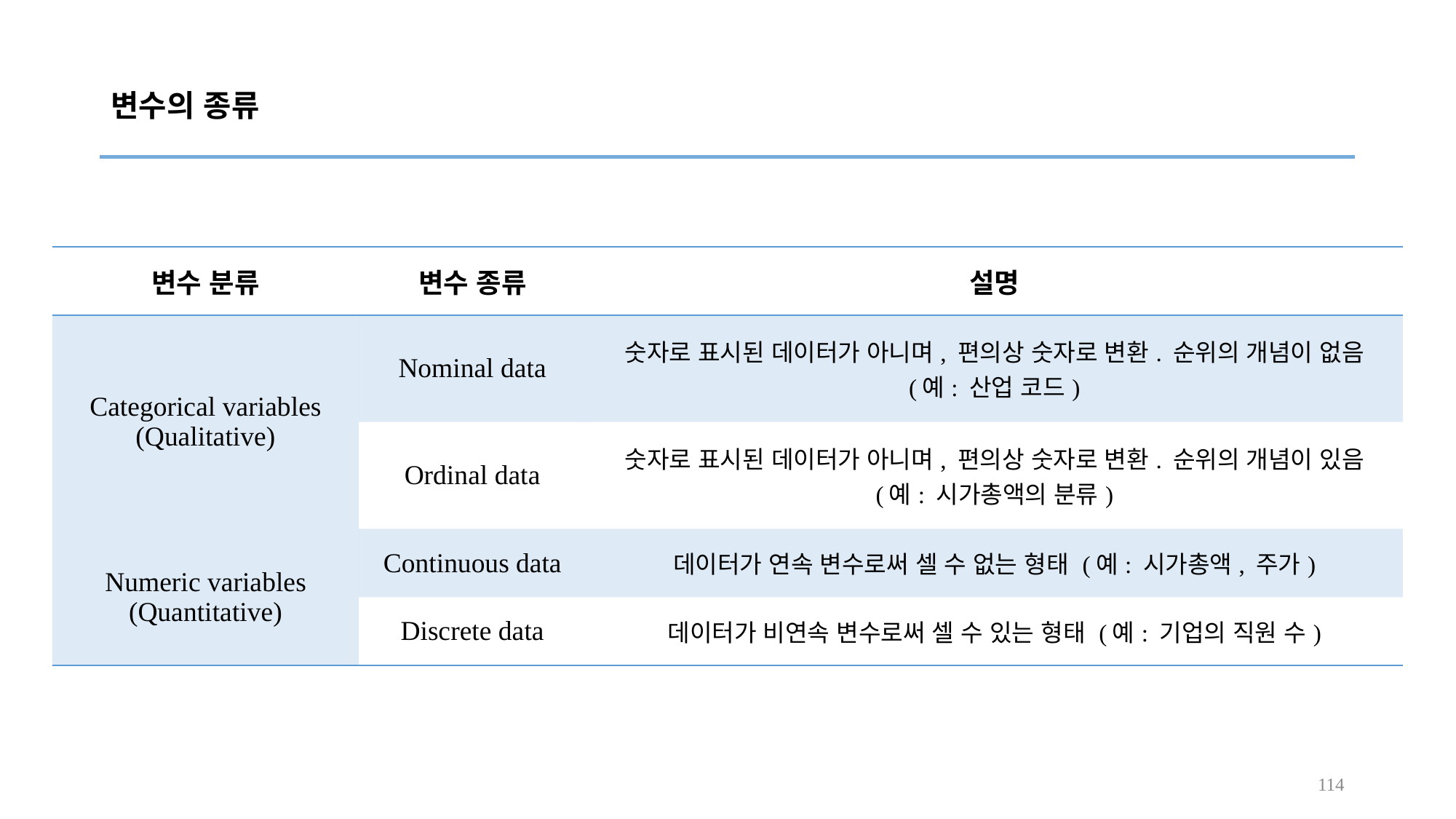

# 변수의 종류

| 변수 분류 | 변수 종류 | 설명 |
| --- | --- | --- |
| Categorical variables (Qualitative) | Nominal data | 숫자로 표시된 데이터가 아니며, 편의상 숫자로 변환. 순위의 개념이 없음 (예: 산업 코드) |
|  | Ordinal data | 숫자로 표시된 데이터가 아니며, 편의상 숫자로 변환. 순위의 개념이 있음 (예: 시가총액의 분류) |
| Numeric variables (Quantitative) | Continuous data | 데이터가 연속 변수로써 셀 수 없는 형태 (예: 시가총액, 주가) |
|  | Discrete data | 데이터가 비연속 변수로써 셀 수 있는 형태 (예: 기업의 직원 수) |
114